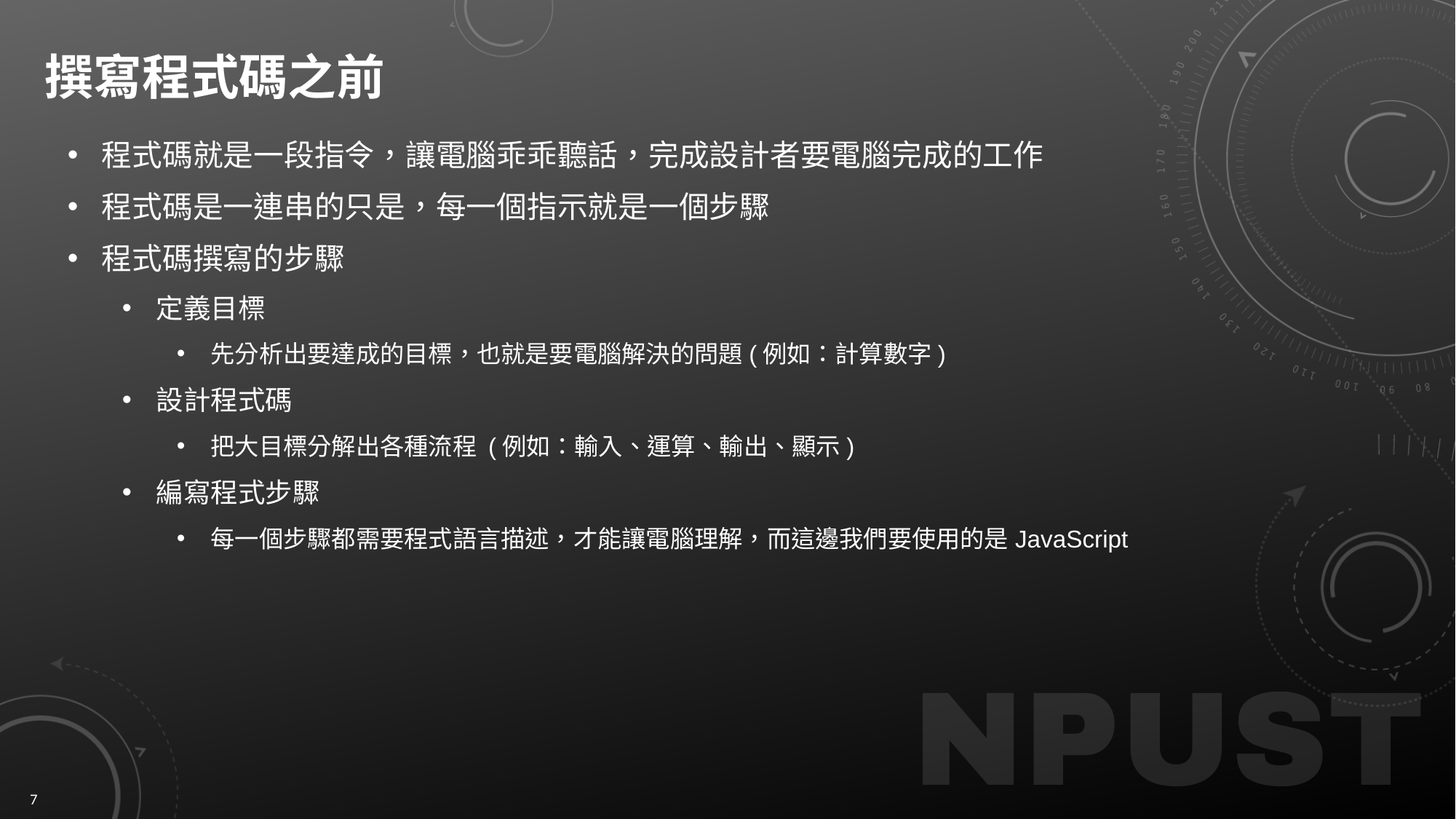

# 撰寫程式碼之前
程式碼就是一段指令，讓電腦乖乖聽話，完成設計者要電腦完成的工作
程式碼是一連串的只是，每一個指示就是一個步驟
程式碼撰寫的步驟
定義目標
先分析出要達成的目標，也就是要電腦解決的問題(例如：計算數字)
設計程式碼
把大目標分解出各種流程 (例如：輸入、運算、輸出、顯示)
編寫程式步驟
每一個步驟都需要程式語言描述，才能讓電腦理解，而這邊我們要使用的是JavaScript